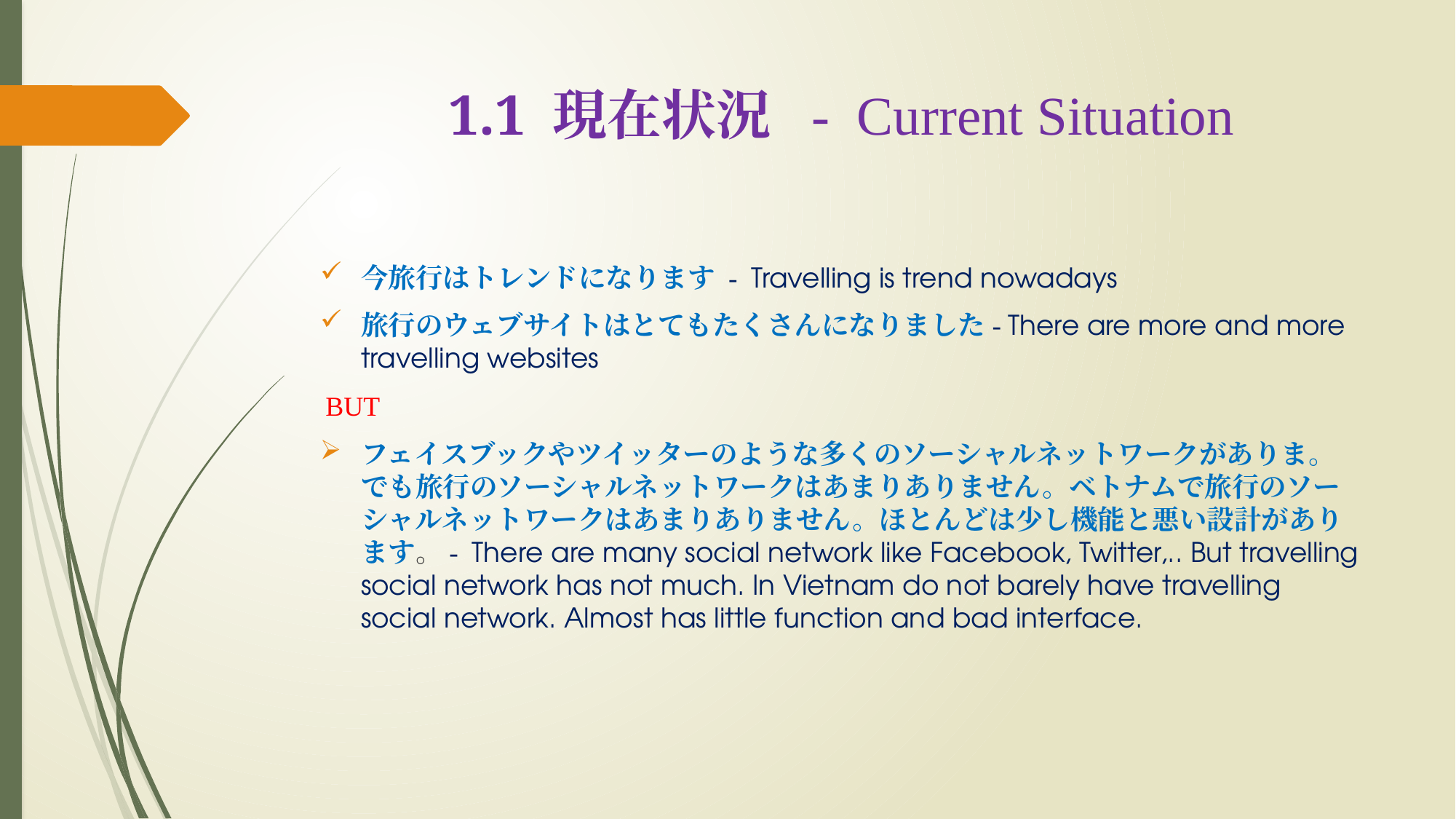

# 1.1 現在状況  -  Current Situation
今旅行はトレンドになります -  Travelling is trend nowadays
旅行のウェブサイトはとてもたくさんになりました- There are more and more travelling websites
BUT
フェイスブックやツイッターのような多くのソーシャルネットワークがありま。でも旅行のソーシャルネットワークはあまりありません。ベトナムで旅行のソーシャルネットワークはあまりありません。ほとんどは少し機能と悪い設計があります。-  There are many social network like Facebook, Twitter,.. But travelling social network has not much. In Vietnam do not barely have travelling social network. Almost has little function and bad interface.